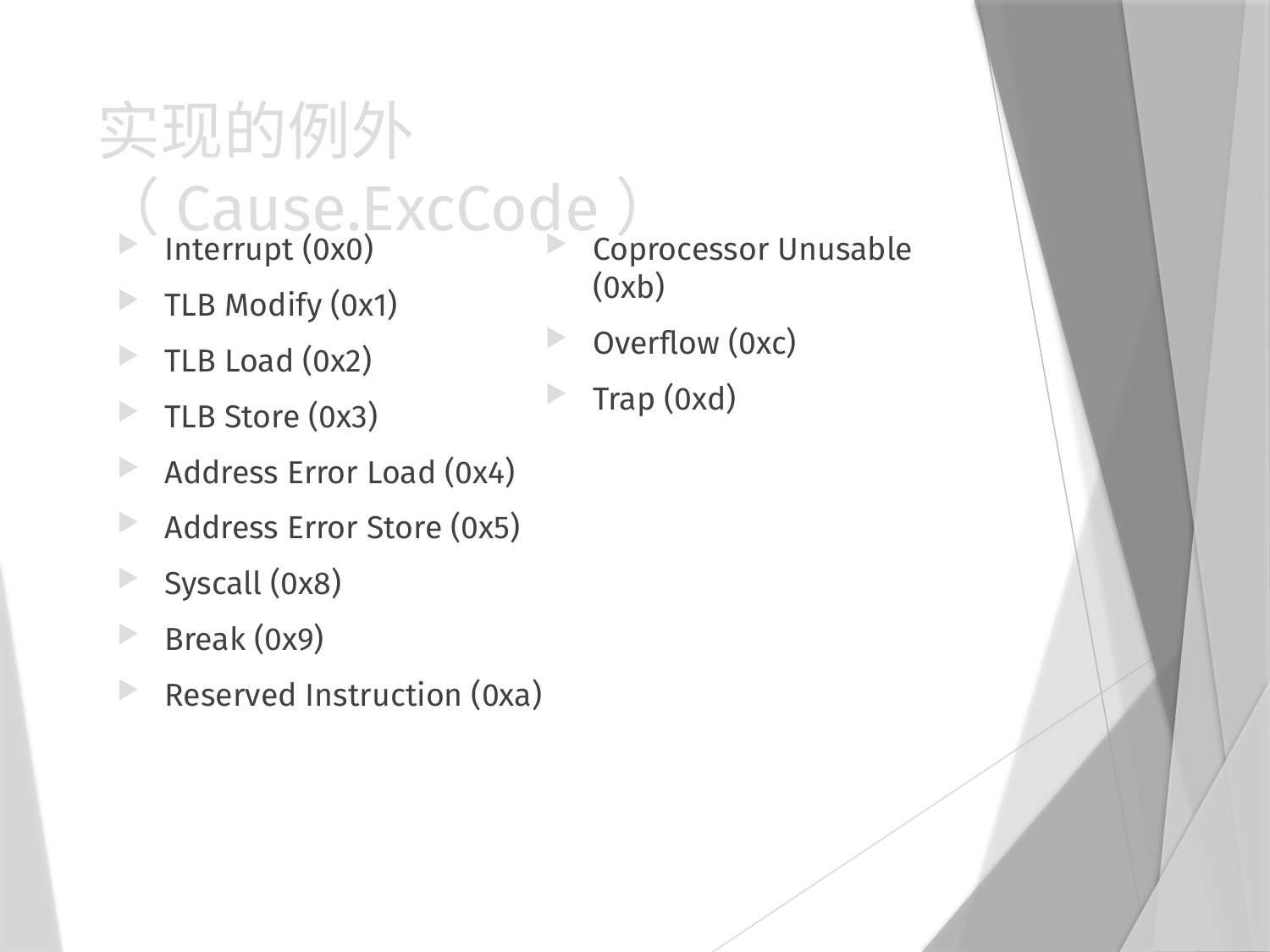

# 实现的例外（Cause.ExcCode）
Interrupt (0x0)
TLB Modify (0x1)
TLB Load (0x2)
TLB Store (0x3)
Address Error Load (0x4)
Address Error Store (0x5)
Syscall (0x8)
Break (0x9)
Reserved Instruction (0xa)
Coprocessor Unusable (0xb)
Overflow (0xc)
Trap (0xd)